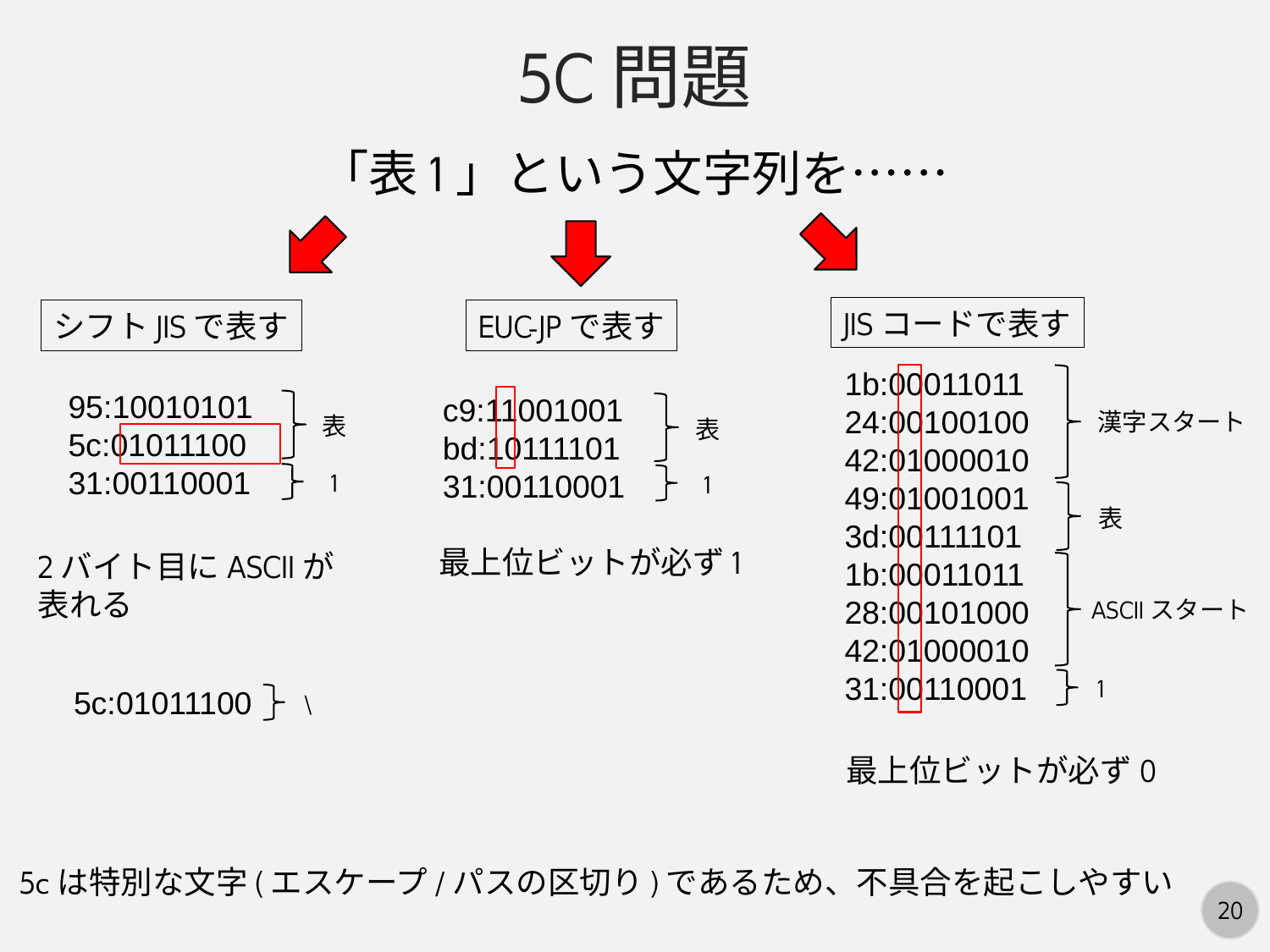

5C問題
「表1」という文字列を……

JISコードで表す
シフトJISで表す
EUC-JPで表す
1b:00011011
24:00100100
42:01000010
49:01001001
3d:00111101
1b:00011011
28:00101000
42:01000010
31:00110001

95:10010101
5c:01011100
31:00110001
c9:11001001
bd:10111101
31:00110001

漢字スタート
表
表

1
1

表
最上位ビットが必ず1
2バイト目にASCIIが
表れる

ASCIIスタート
1

5c:01011100
\

最上位ビットが必ず0
5cは特別な文字(エスケープ/パスの区切り)であるため、不具合を起こしやすい